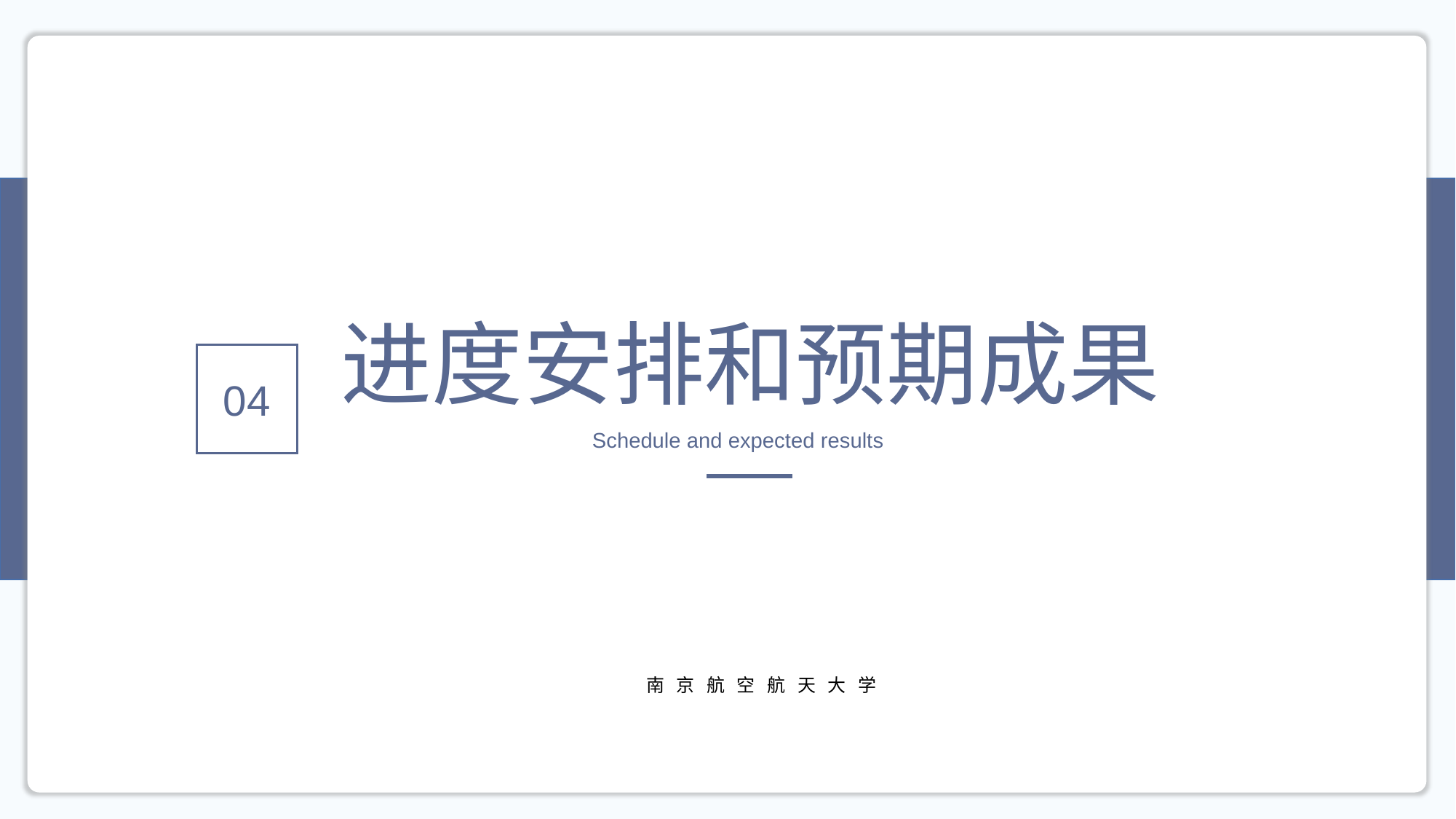

进度安排和预期成果

04
Schedule and expected results

南京航空航天大学